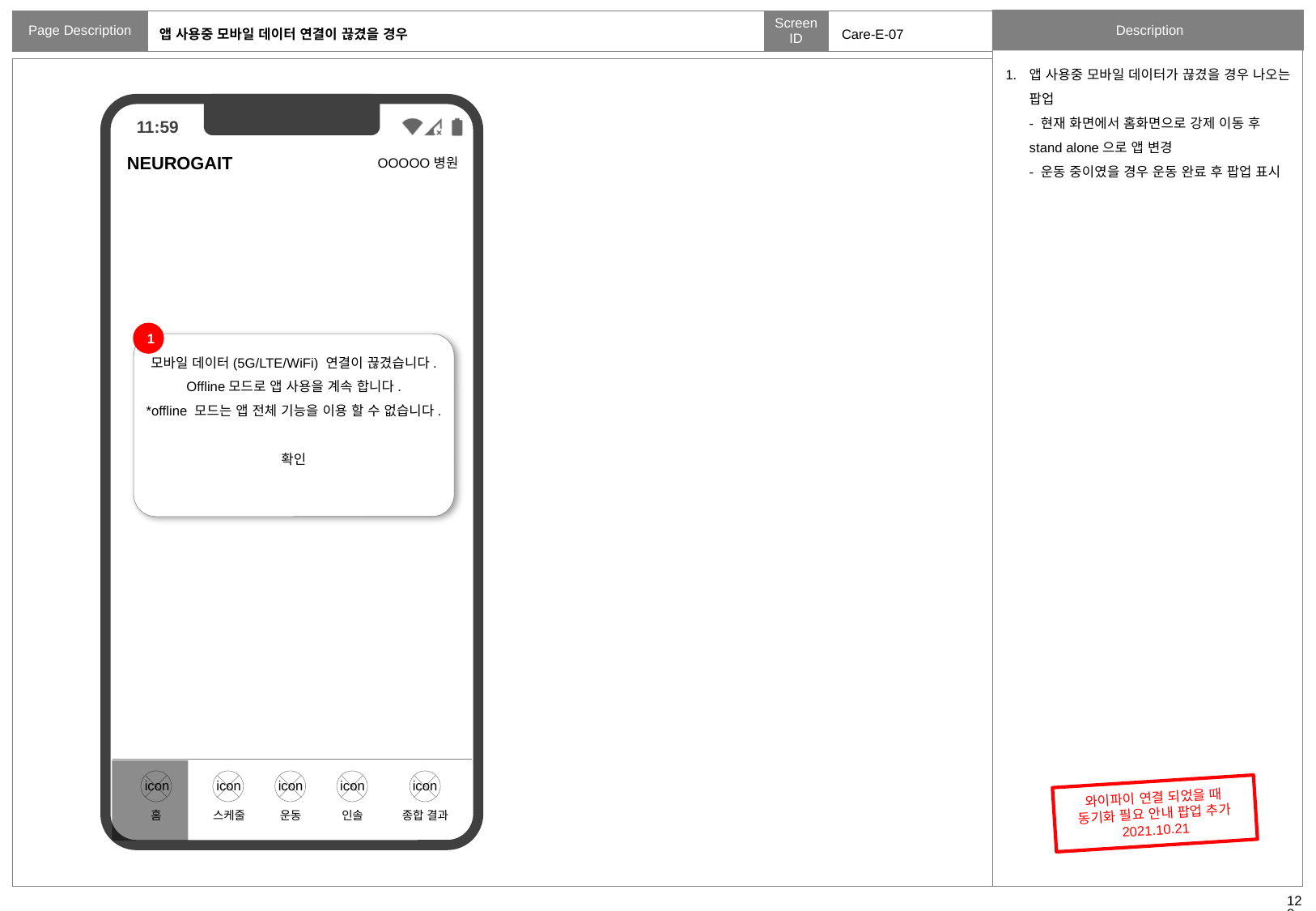

# 앱 사용중 모바일 데이터 연결이 끊겼을 경우
Care-E-07
앱 사용중 모바일 데이터가 끊겼을 경우 나오는 팝업
- 현재 화면에서 홈화면으로 강제 이동 후 stand alone으로 앱 변경
- 운동 중이였을 경우 운동 완료 후 팝업 표시
NEUROGAIT
OOOOO병원
1
모바일 데이터(5G/LTE/WiFi) 연결이 끊겼습니다.
Offline모드로 앱 사용을 계속 합니다.
*offline 모드는 앱 전체 기능을 이용 할 수 없습니다.

확인

와이파이 연결 되었을 때 동기화 필요 안내 팝업 추가
2021.10.21